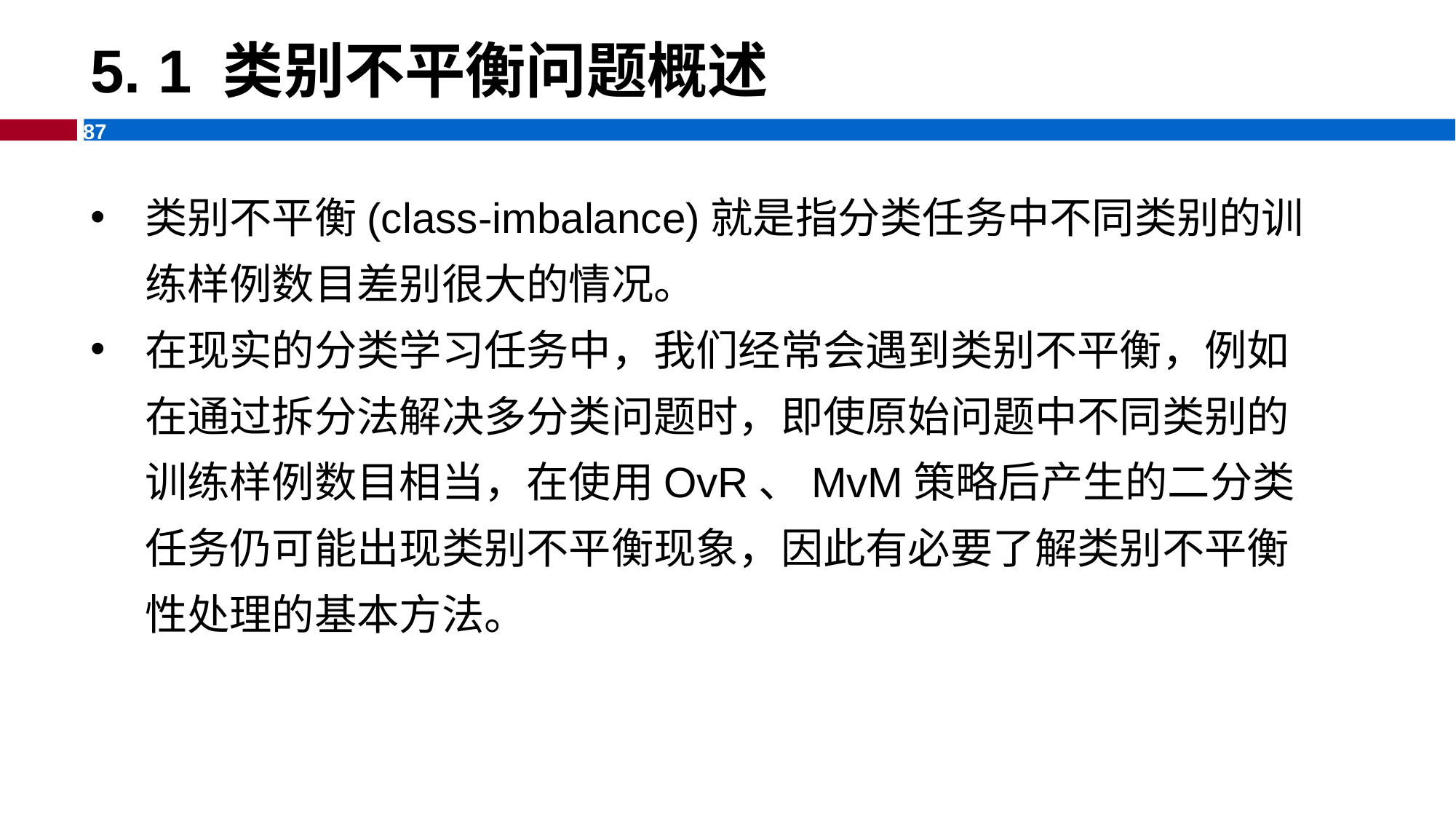

# 5. 1 类别不平衡问题概述
类别不平衡(class-imbalance)就是指分类任务中不同类别的训练样例数目差别很大的情况。
在现实的分类学习任务中，我们经常会遇到类别不平衡，例如在通过拆分法解决多分类问题时，即使原始问题中不同类别的训练样例数目相当，在使用OvR、MvM策略后产生的二分类任务仍可能出现类别不平衡现象，因此有必要了解类别不平衡性处理的基本方法。